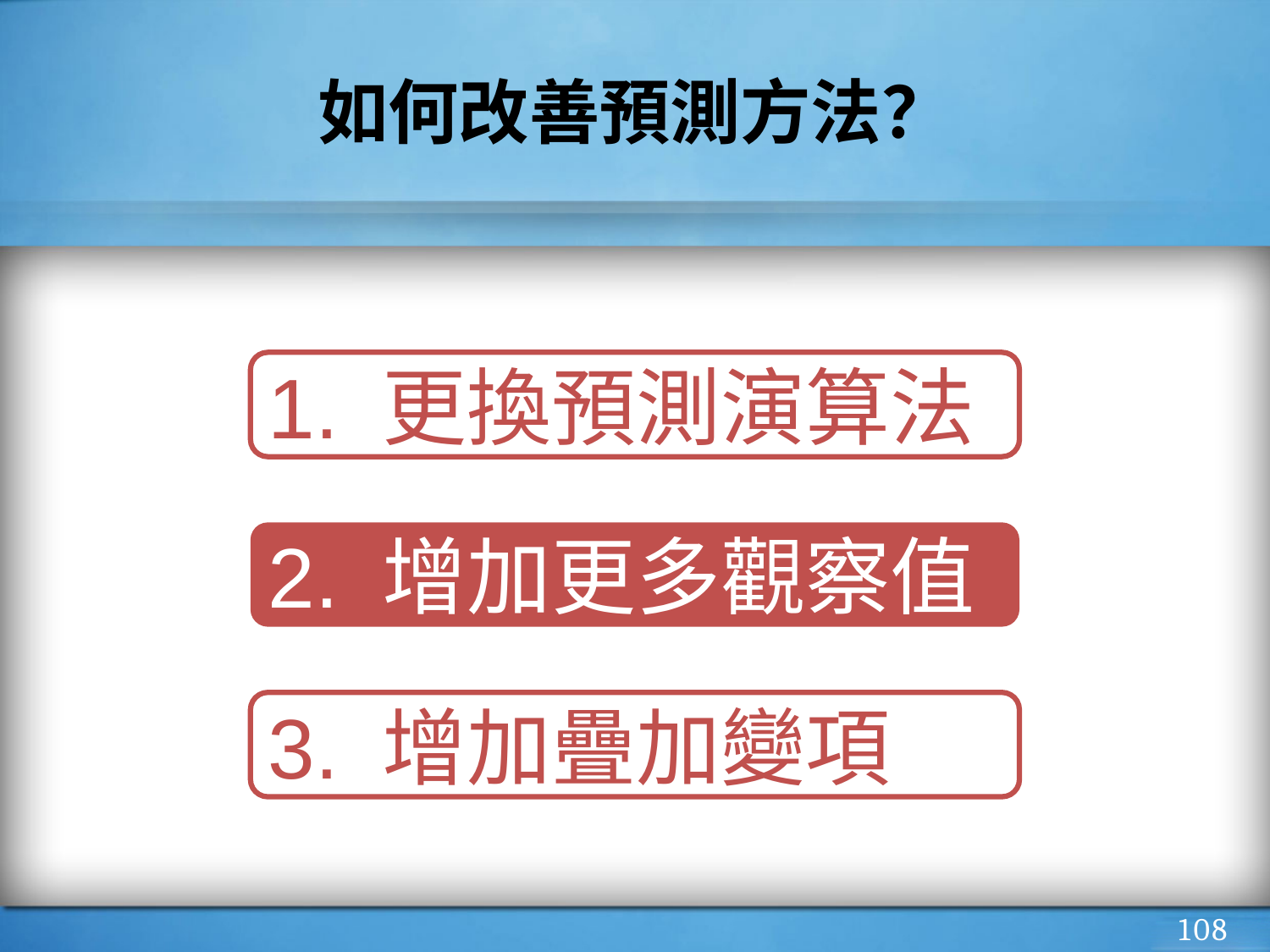

# 如何改善預測方法？

1. 更換預測演算法
2. 增加更多觀察值
3. 增加疊加變項
108